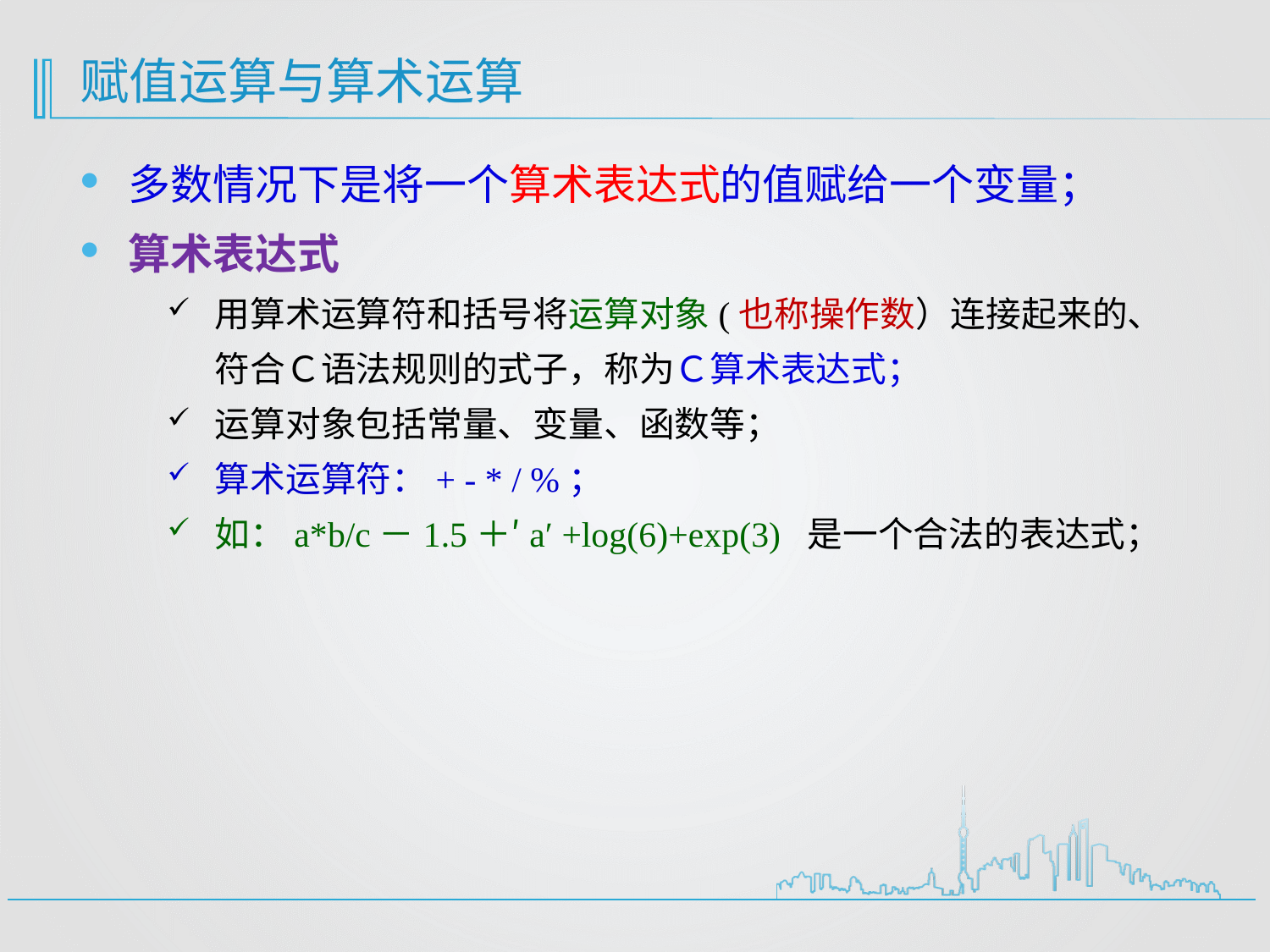

# 赋值运算与算术运算
多数情况下是将一个算术表达式的值赋给一个变量；
算术表达式
用算术运算符和括号将运算对象(也称操作数）连接起来的、符合Ｃ语法规则的式子，称为Ｃ算术表达式；
运算对象包括常量、变量、函数等；
算术运算符：+ - * / %；
如：a*b/c－1.5＋′a′ +log(6)+exp(3)  是一个合法的表达式；